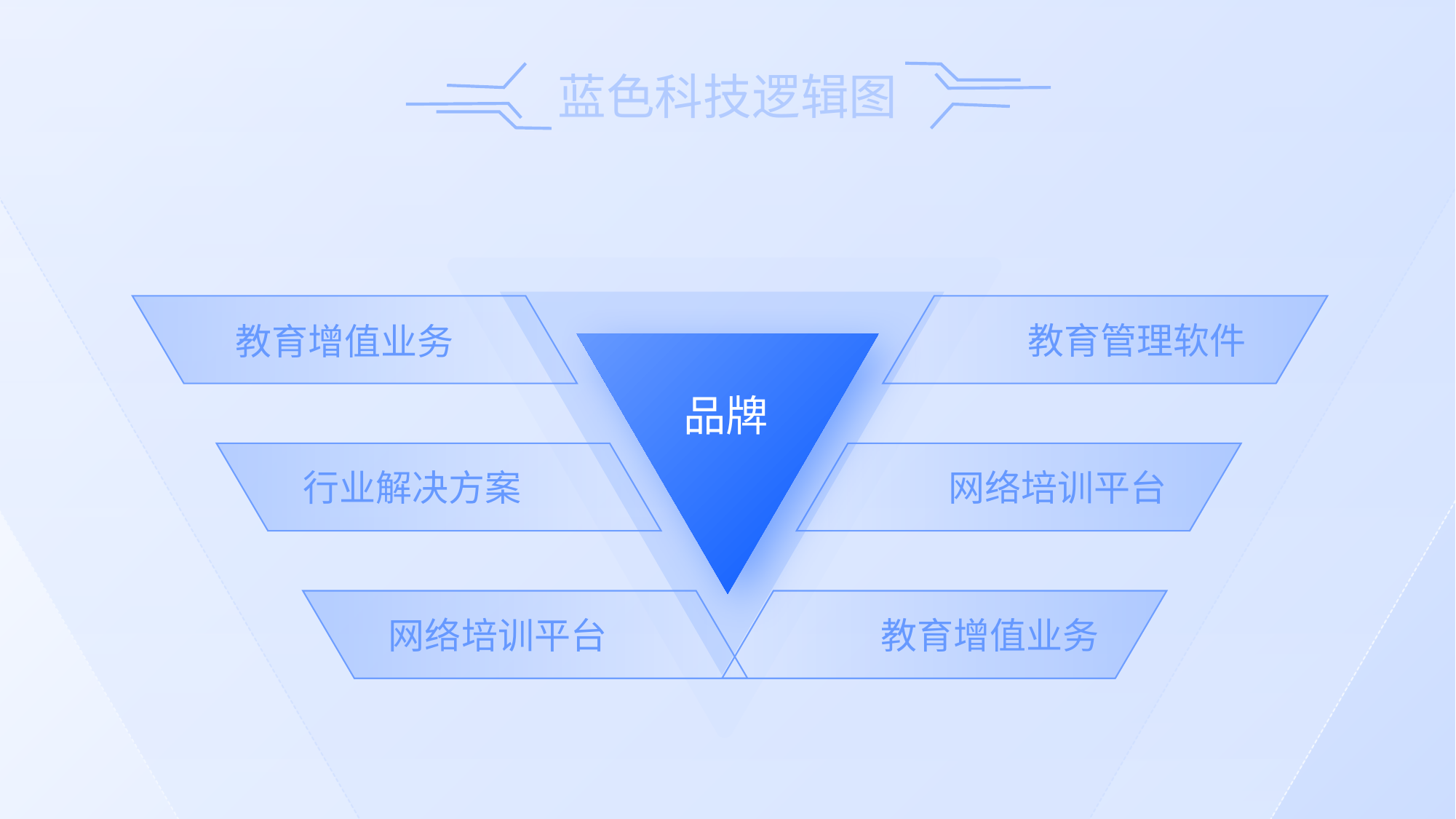

教育管理软件
教育增值业务

品牌

行业解决方案
网络培训平台

网络培训平台
教育增值业务